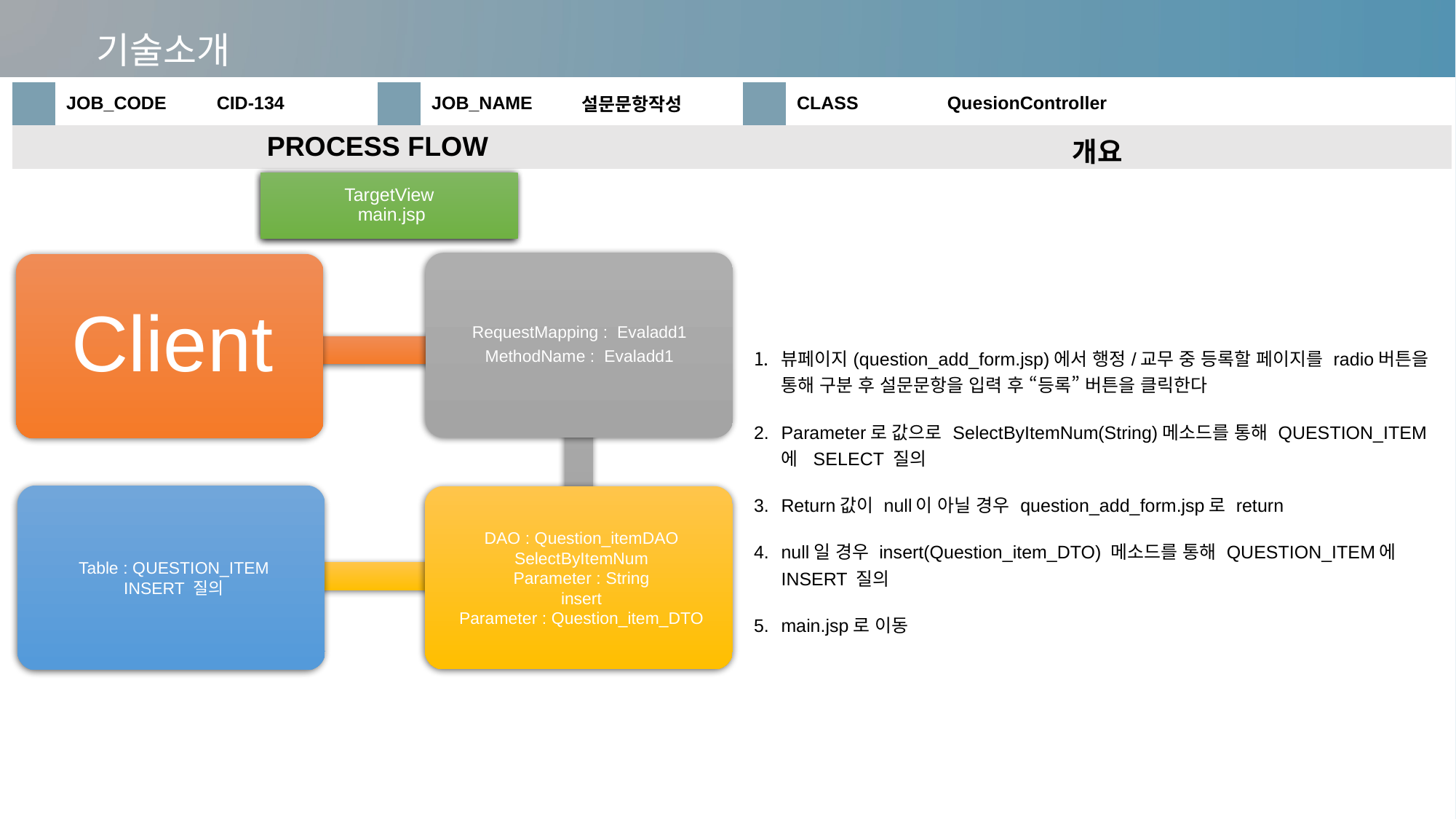

기술소개

|  | JOB\_CODE | CID-134 |  | JOB\_NAME | 설문문항작성 |  | CLASS | QuesionController |
| --- | --- | --- | --- | --- | --- | --- | --- | --- |
| PROCESS FLOW |  |  |  |  |  | 개요 |  |  |
|  |  |  |  |  |  | 뷰페이지(question\_add\_form.jsp)에서 행정/교무 중 등록할 페이지를 radio버튼을 통해 구분 후 설문문항을 입력 후 “등록” 버튼을 클릭한다 Parameter로 값으로 SelectByItemNum(String)메소드를 통해 QUESTION\_ITEM에 SELECT 질의 Return값이 null이 아닐 경우 question\_add\_form.jsp로 return null일 경우 insert(Question\_item\_DTO) 메소드를 통해 QUESTION\_ITEM에 INSERT 질의 main.jsp로 이동 |  |  |

TargetView
 main.jsp
Client
RequestMapping :  Evaladd1
MethodName :  Evaladd1
DAO : Question_itemDAO
SelectByItemNum
Parameter : String
insert
Parameter : Question_item_DTO
Table : QUESTION_ITEM
INSERT 질의